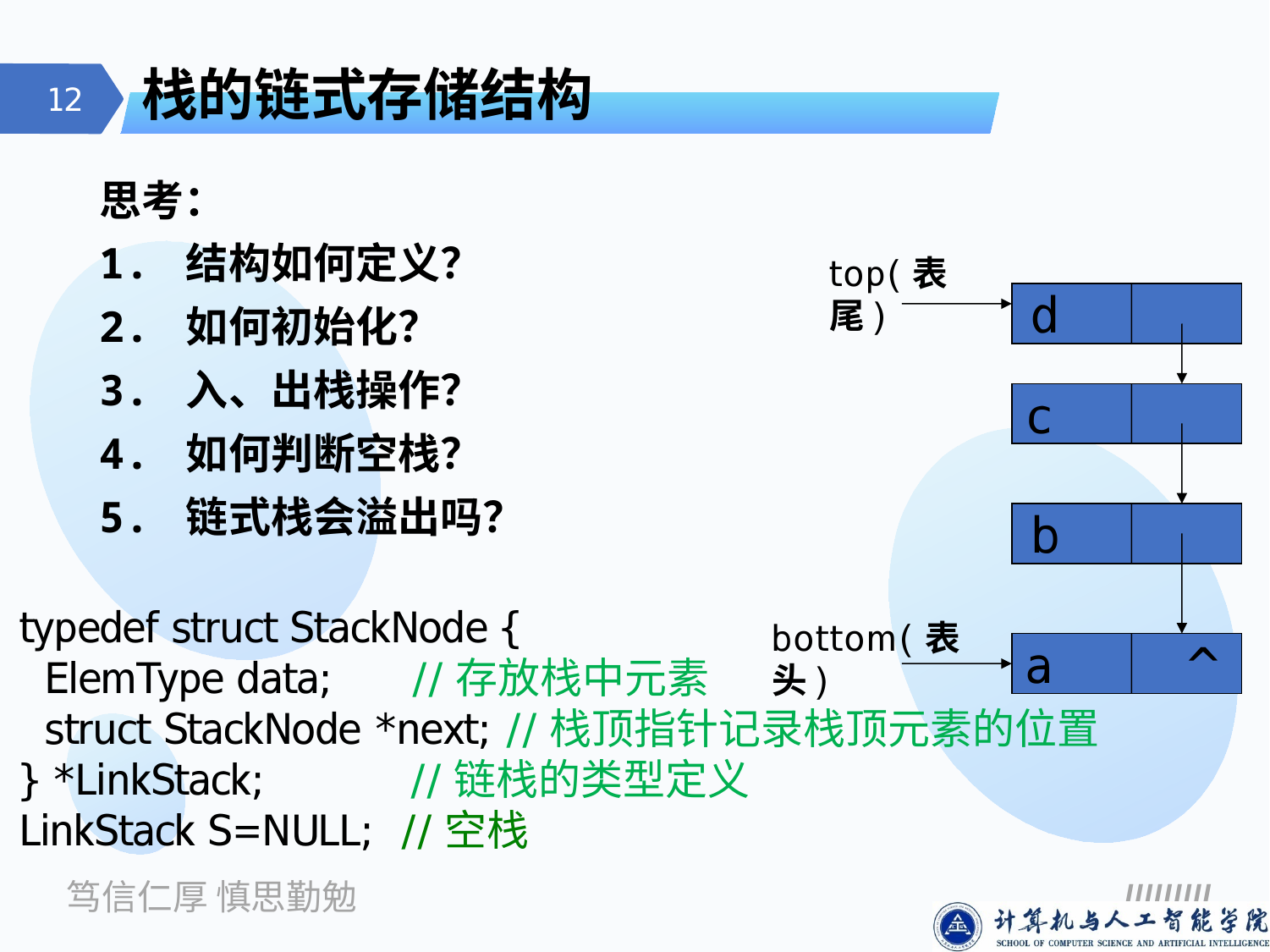

# 栈的链式存储结构
思考：
1. 结构如何定义？
2. 如何初始化？
3. 入、出栈操作？
4. 如何判断空栈？
5. 链式栈会溢出吗？
top(表尾)
d

c

b

a         ^

bottom(表头)
typedef struct StackNode {
  ElemType data;      //存放栈中元素
  struct StackNode *next; //栈顶指针记录栈顶元素的位置
} *LinkStack;           //链栈的类型定义
LinkStack S=NULL;  //空栈